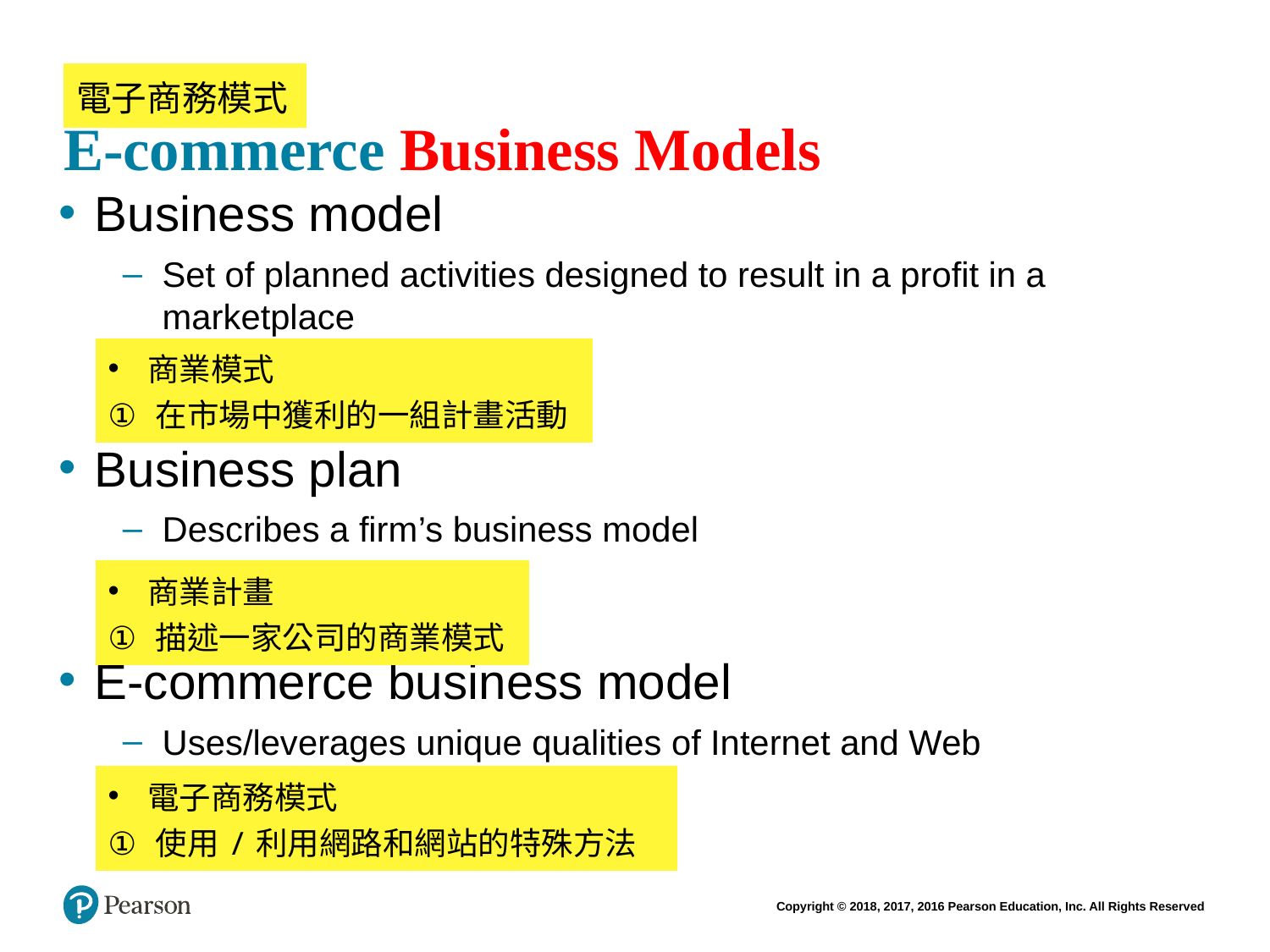

# E-commerce Business Models
| 電子商務模式 |
| --- |
Business model
Set of planned activities designed to result in a profit in a marketplace
Business plan
Describes a firm’s business model
E-commerce business model
Uses/leverages unique qualities of Internet and Web
| 商業模式 在市場中獲利的一組計畫活動 |
| --- |
| 商業計畫 描述一家公司的商業模式 |
| --- |
| 電子商務模式 使用/利用網路和網站的特殊方法 |
| --- |